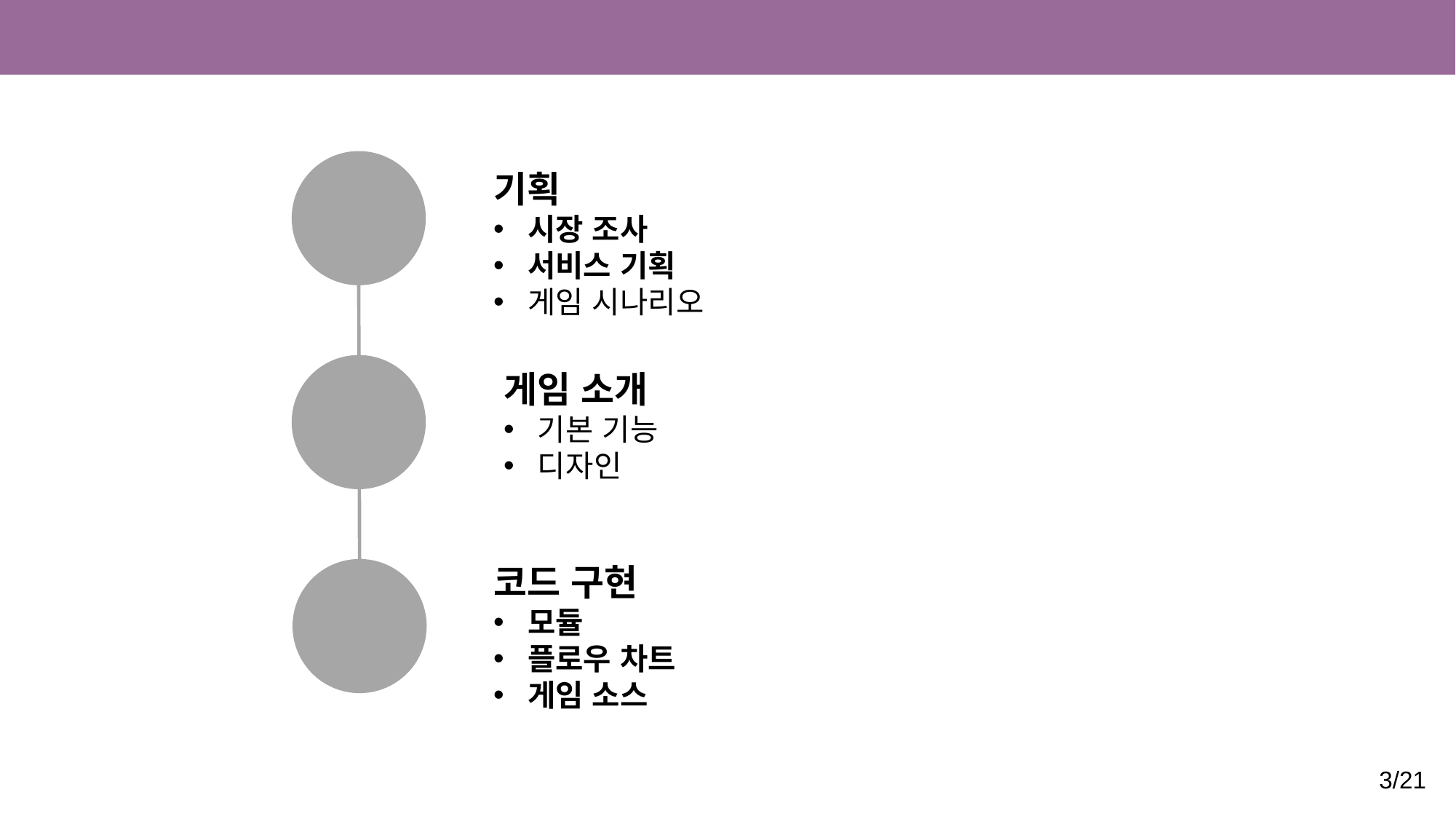

CONTENTS
1
기획
시장 조사
서비스 기획
게임 시나리오
2
게임 소개
기본 기능
디자인
코드 구현
모듈
플로우 차트
게임 소스
3
3/21